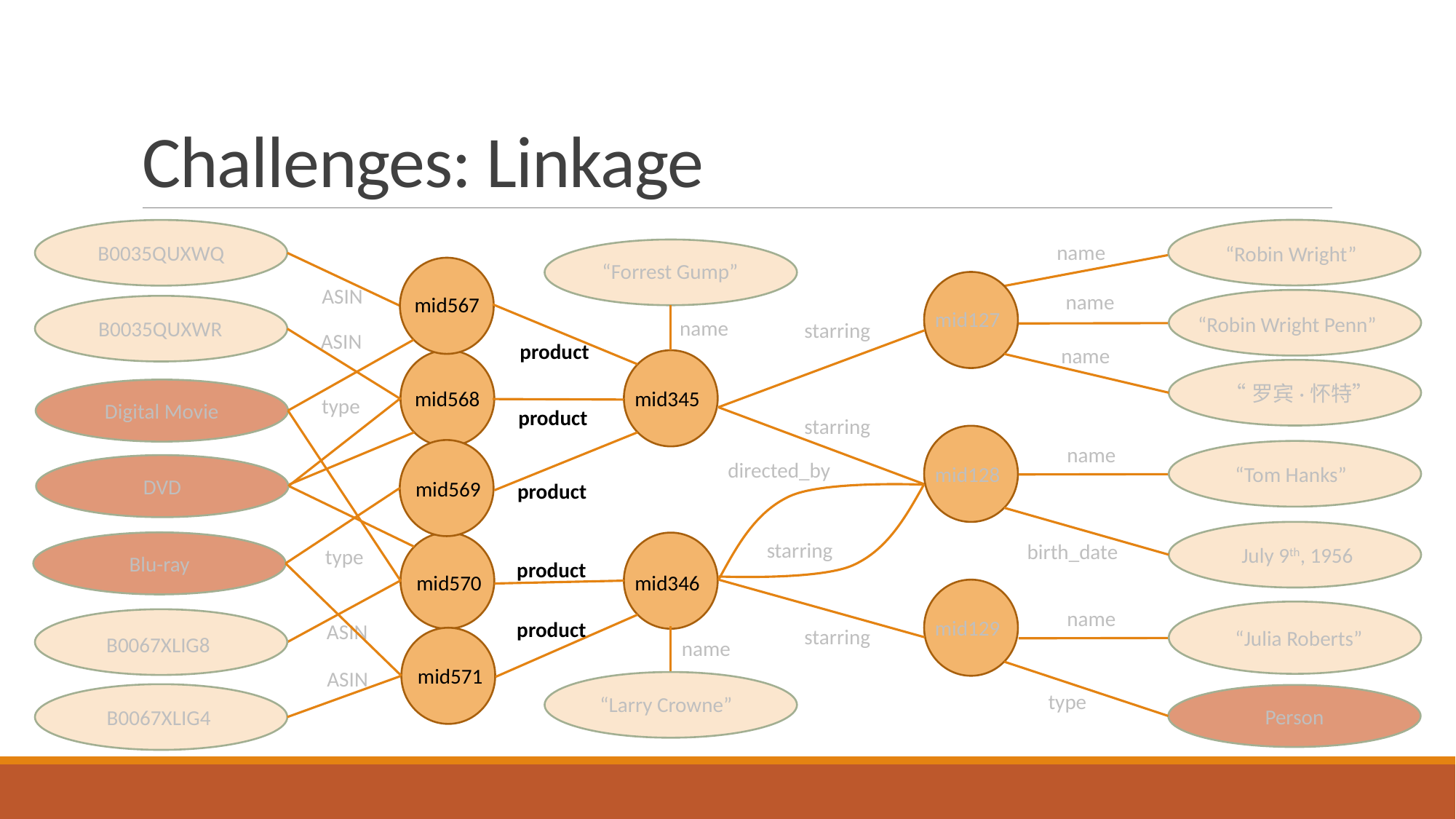

# Challenges: Linkage

B0035QUXWQ
name
“Robin Wright”

“Forrest Gump”

ASIN
name
mid567

mid127
“Robin Wright Penn”
name
B0035QUXWR
starring
ASIN
product
name

“罗宾·怀特”
Digital Movie
mid568
mid345
type
product
starring

name

directed_by
DVD
mid128
“Tom Hanks”
mid569
product

 July 9th, 1956
starring
Blu-ray

birth_date
type
product
mid570
mid346

name

mid129
product
ASIN
starring
“Julia Roberts”
B0067XLIG8

name
mid571
ASIN

type
B0067XLIG4
Person
“Larry Crowne”